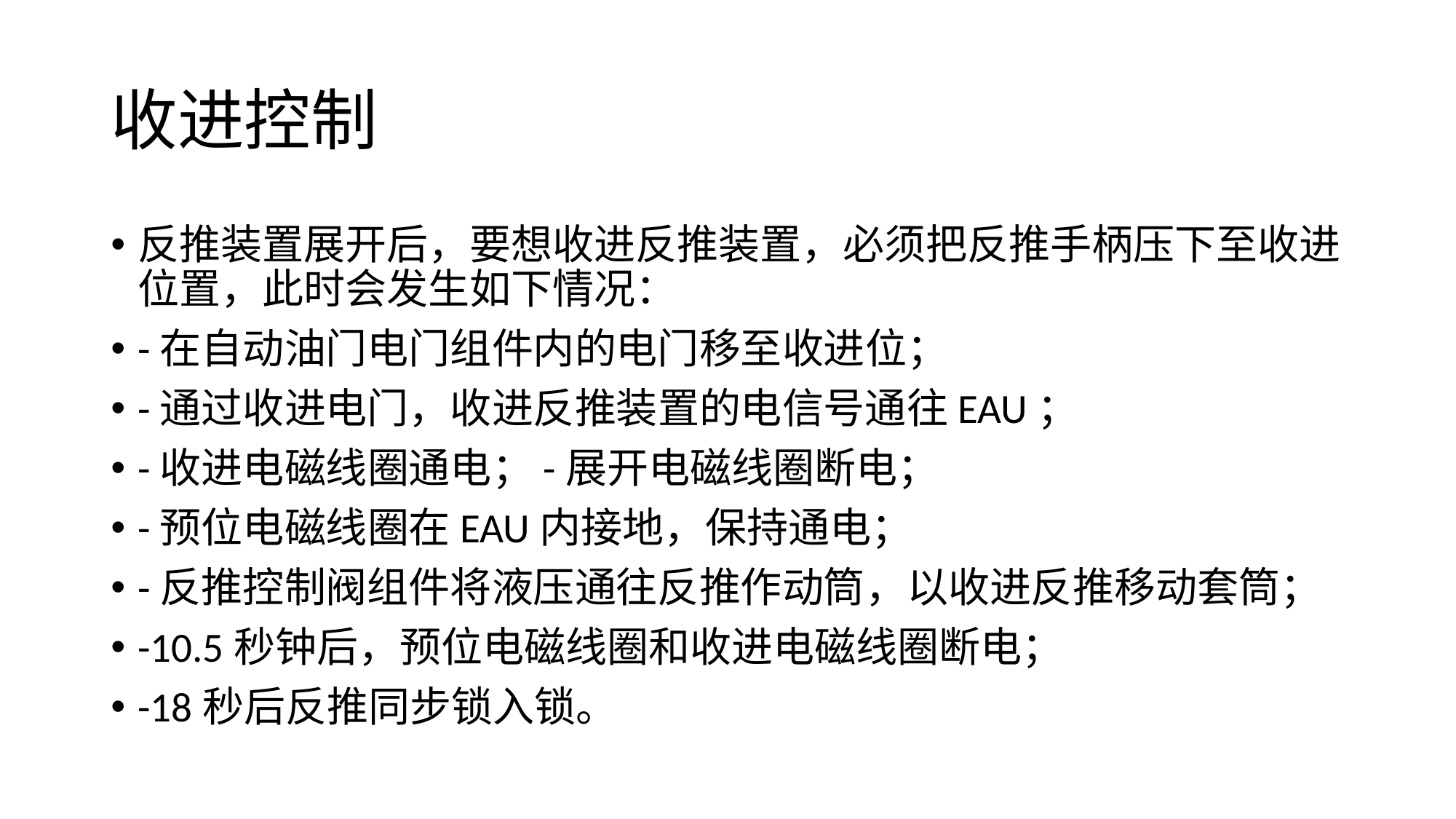

# 收进控制
反推装置展开后，要想收进反推装置，必须把反推手柄压下至收进位置，此时会发生如下情况：
-在自动油门电门组件内的电门移至收进位；
-通过收进电门，收进反推装置的电信号通往EAU；
-收进电磁线圈通电；-展开电磁线圈断电；
-预位电磁线圈在EAU内接地，保持通电；
-反推控制阀组件将液压通往反推作动筒，以收进反推移动套筒；
-10.5秒钟后，预位电磁线圈和收进电磁线圈断电；
-18秒后反推同步锁入锁。